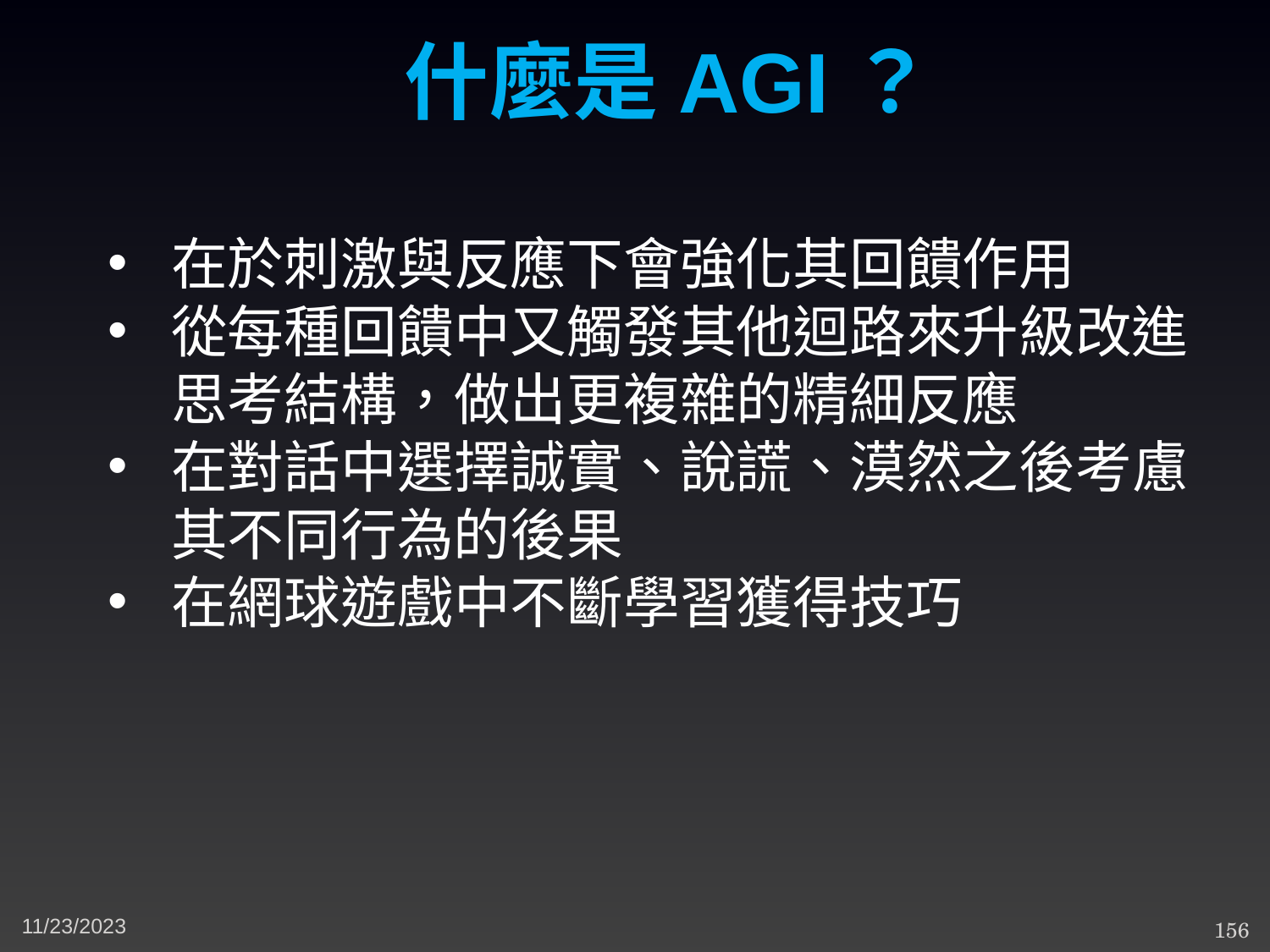

什麼是AGI？
在於刺激與反應下會強化其回饋作用
從每種回饋中又觸發其他迴路來升級改進思考結構，做出更複雜的精細反應
在對話中選擇誠實、說謊、漠然之後考慮其不同行為的後果
在網球遊戲中不斷學習獲得技巧
11/23/2023
156